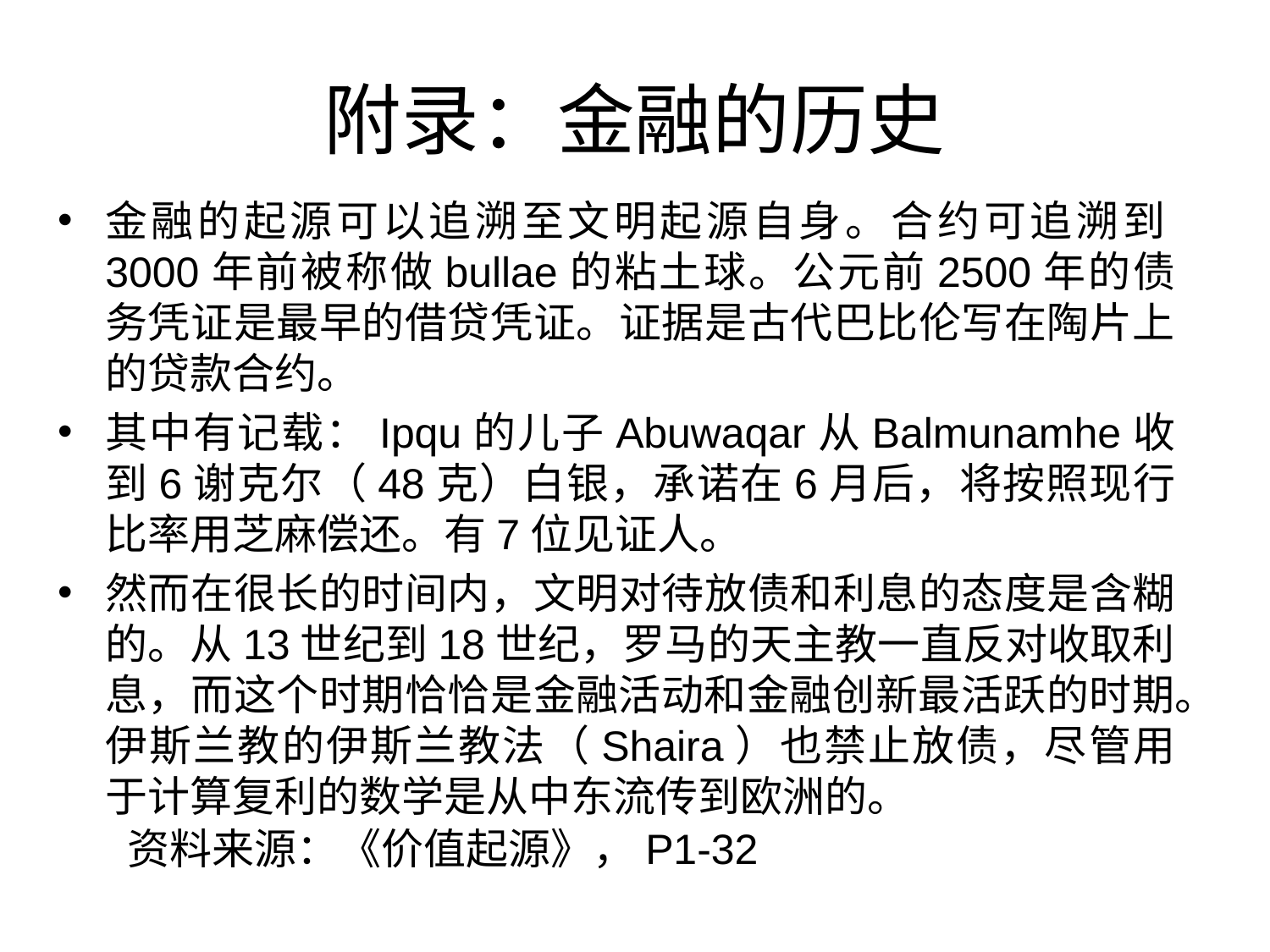

# 附录：金融的历史
金融的起源可以追溯至文明起源自身。合约可追溯到3000年前被称做bullae的粘土球。公元前2500年的债务凭证是最早的借贷凭证。证据是古代巴比伦写在陶片上的贷款合约。
其中有记载：Ipqu的儿子Abuwaqar从Balmunamhe收到6谢克尔（48克）白银，承诺在6月后，将按照现行比率用芝麻偿还。有7位见证人。
然而在很长的时间内，文明对待放债和利息的态度是含糊的。从13世纪到18世纪，罗马的天主教一直反对收取利息，而这个时期恰恰是金融活动和金融创新最活跃的时期。伊斯兰教的伊斯兰教法（Shaira）也禁止放债，尽管用于计算复利的数学是从中东流传到欧洲的。
 资料来源：《价值起源》，P1-32